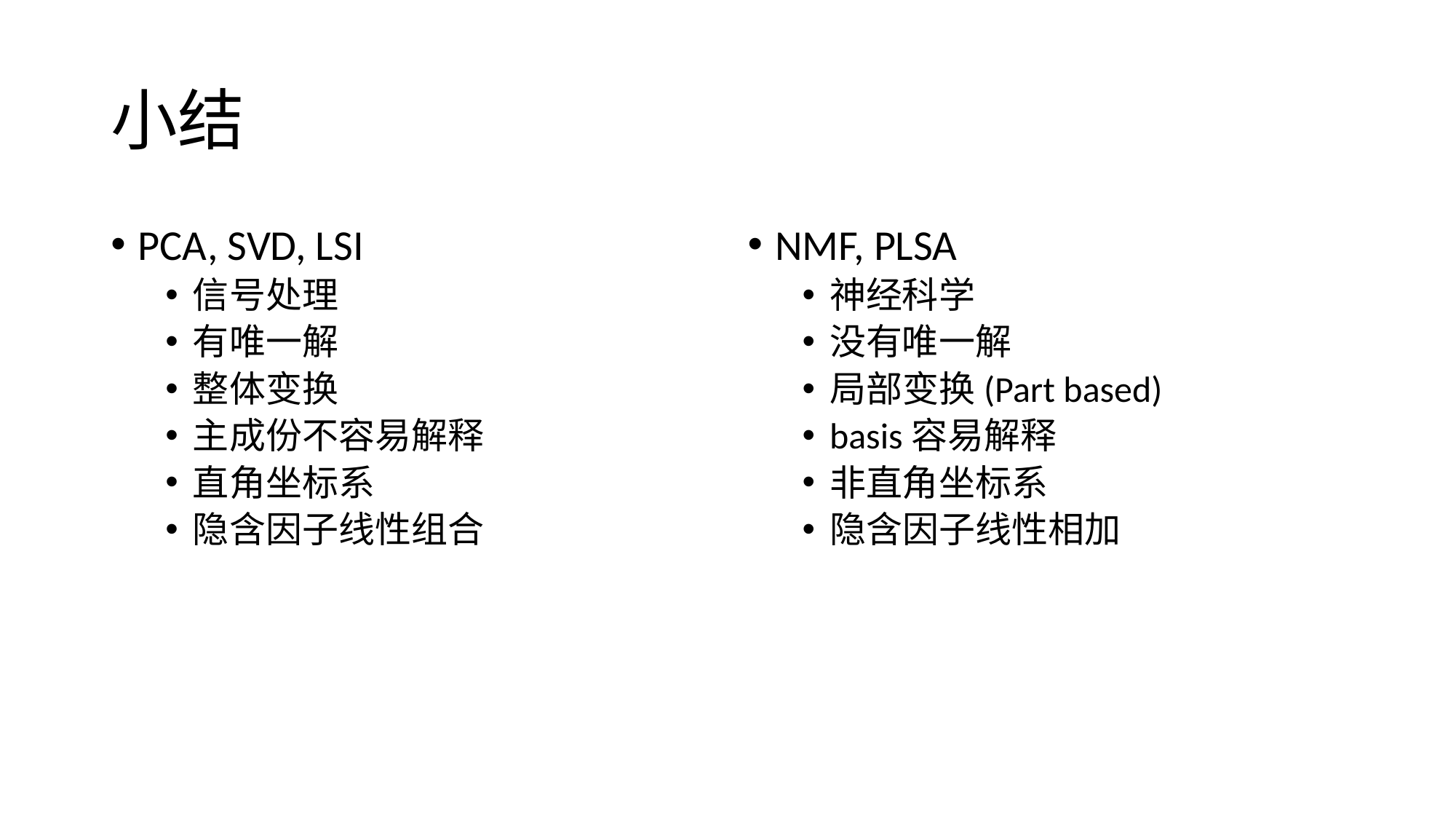

# 小结
PCA, SVD, LSI
信号处理
有唯一解
整体变换
主成份不容易解释
直角坐标系
隐含因子线性组合

NMF, PLSA
神经科学
没有唯一解
局部变换(Part based)
basis容易解释
非直角坐标系
隐含因子线性相加